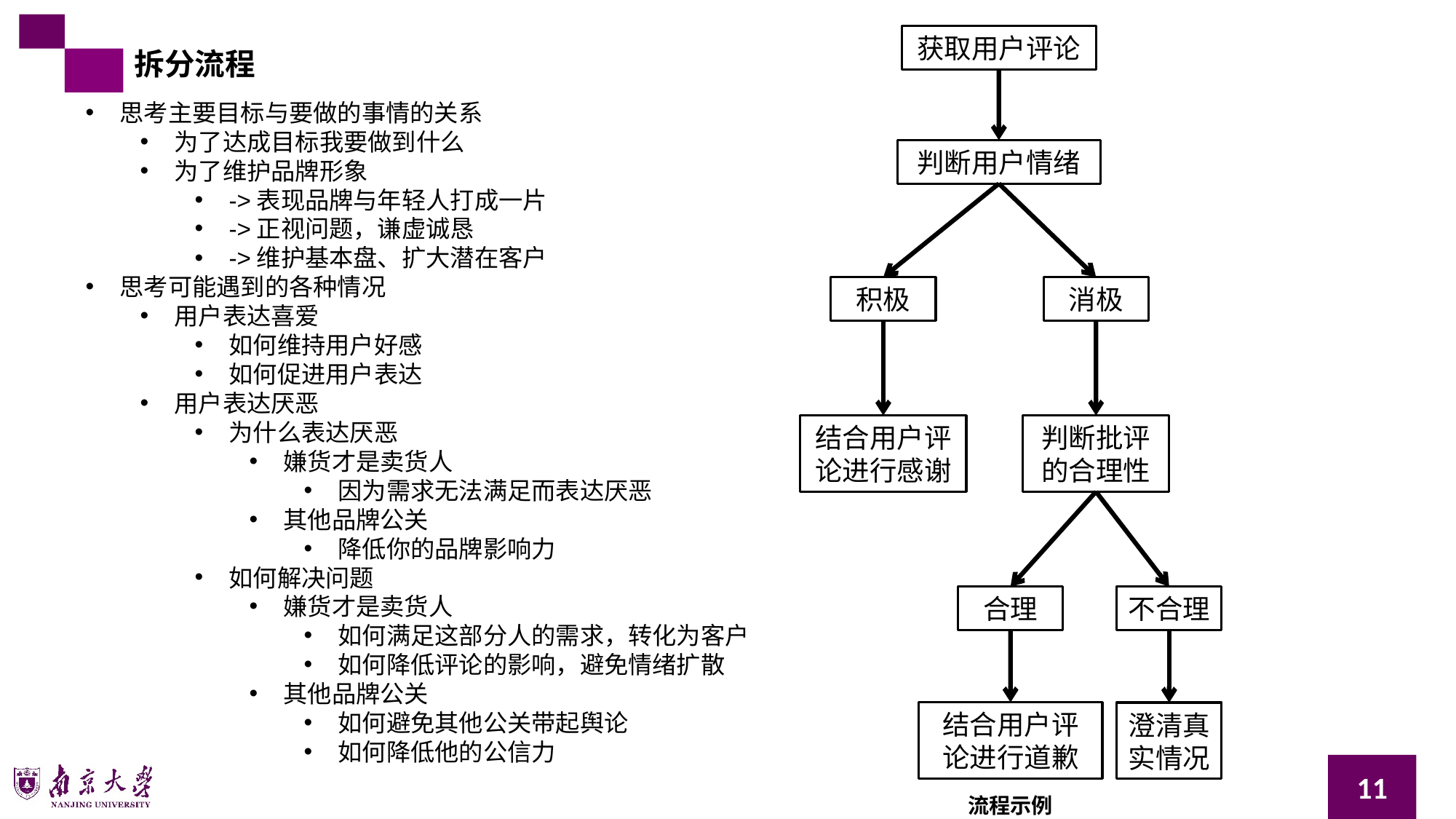

获取用户评论
拆分流程
思考主要目标与要做的事情的关系
为了达成目标我要做到什么
为了维护品牌形象
->表现品牌与年轻人打成一片
->正视问题，谦虚诚恳
->维护基本盘、扩大潜在客户
思考可能遇到的各种情况
用户表达喜爱
如何维持用户好感
如何促进用户表达
用户表达厌恶
为什么表达厌恶
嫌货才是卖货人
因为需求无法满足而表达厌恶
其他品牌公关
降低你的品牌影响力
如何解决问题
嫌货才是卖货人
如何满足这部分人的需求，转化为客户
如何降低评论的影响，避免情绪扩散
其他品牌公关
如何避免其他公关带起舆论
如何降低他的公信力
判断用户情绪
消极
积极
结合用户评论进行感谢
判断批评的合理性
合理
不合理
结合用户评论进行道歉
澄清真实情况
11
流程示例